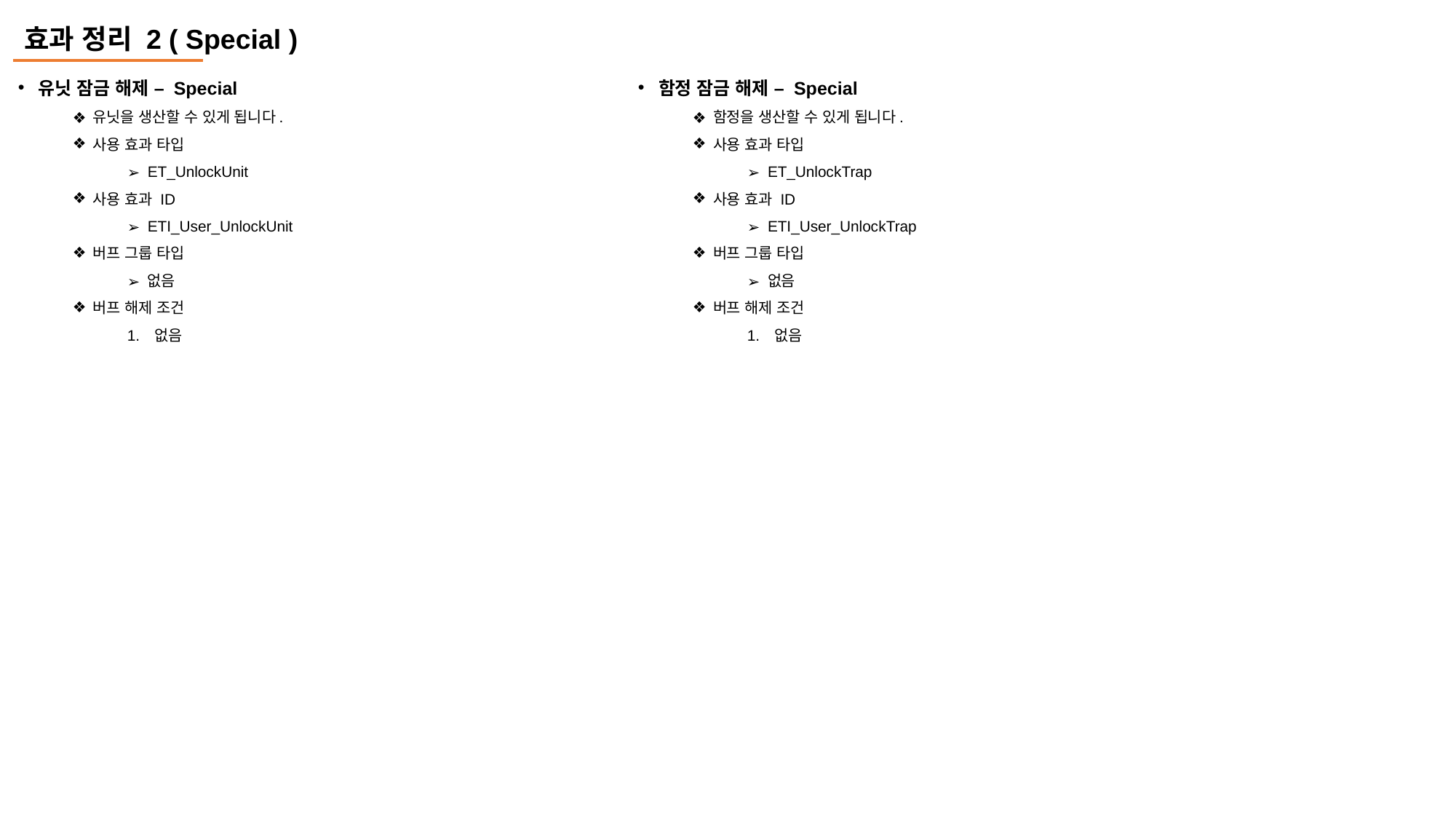

효과 정리 2 ( Special )
유닛 잠금 해제 – Special
유닛을 생산할 수 있게 됩니다.
사용 효과 타입
ET_UnlockUnit
사용 효과 ID
ETI_User_UnlockUnit
버프 그룹 타입
없음
버프 해제 조건
없음
함정 잠금 해제 – Special
함정을 생산할 수 있게 됩니다.
사용 효과 타입
ET_UnlockTrap
사용 효과 ID
ETI_User_UnlockTrap
버프 그룹 타입
없음
버프 해제 조건
없음